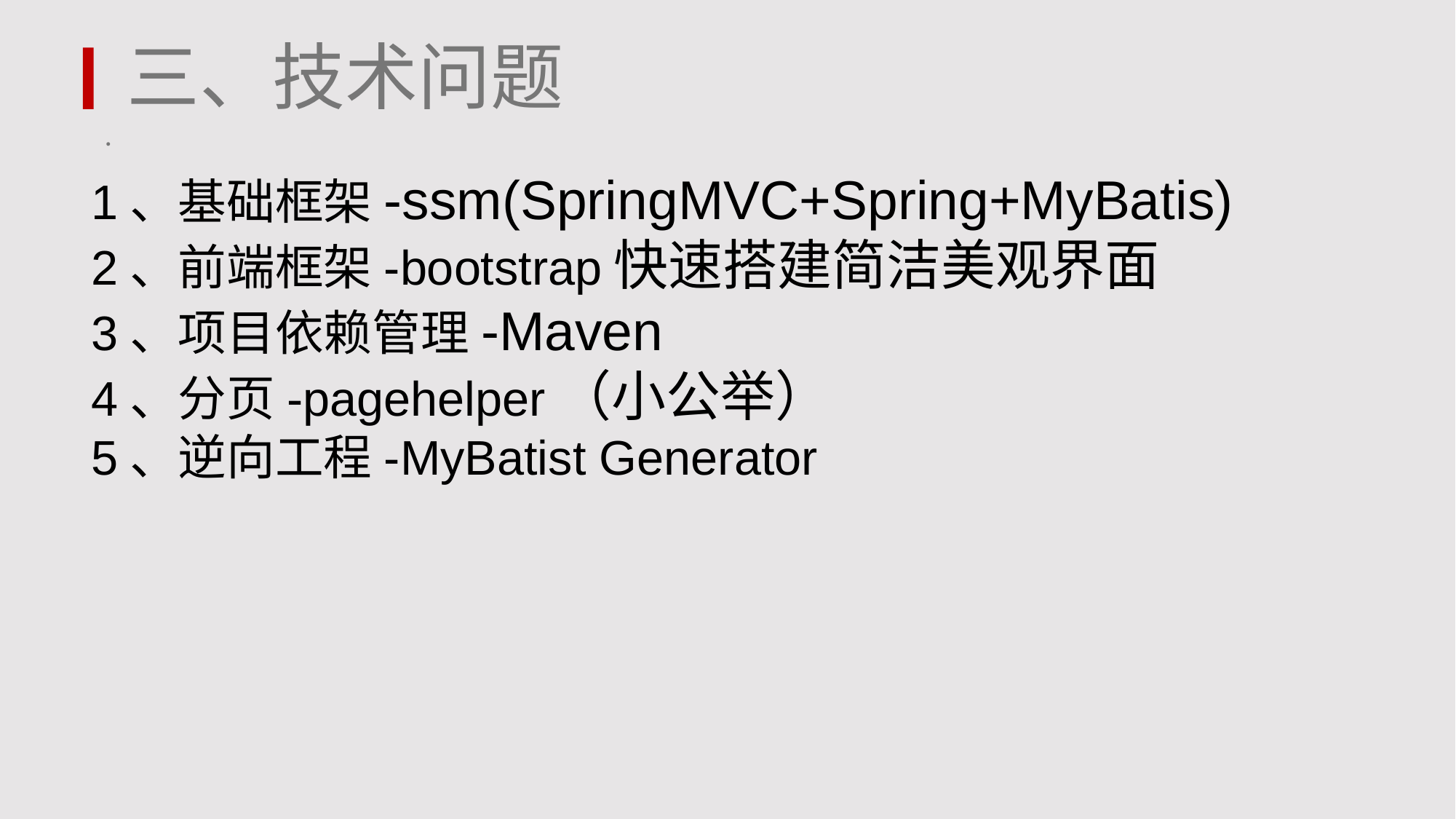

三、技术问题

.
1、基础框架-ssm(SpringMVC+Spring+MyBatis)
2、前端框架-bootstrap快速搭建简洁美观界面
3、项目依赖管理-Maven
4、分页-pagehelper（小公举）
5、逆向工程-MyBatist Generator